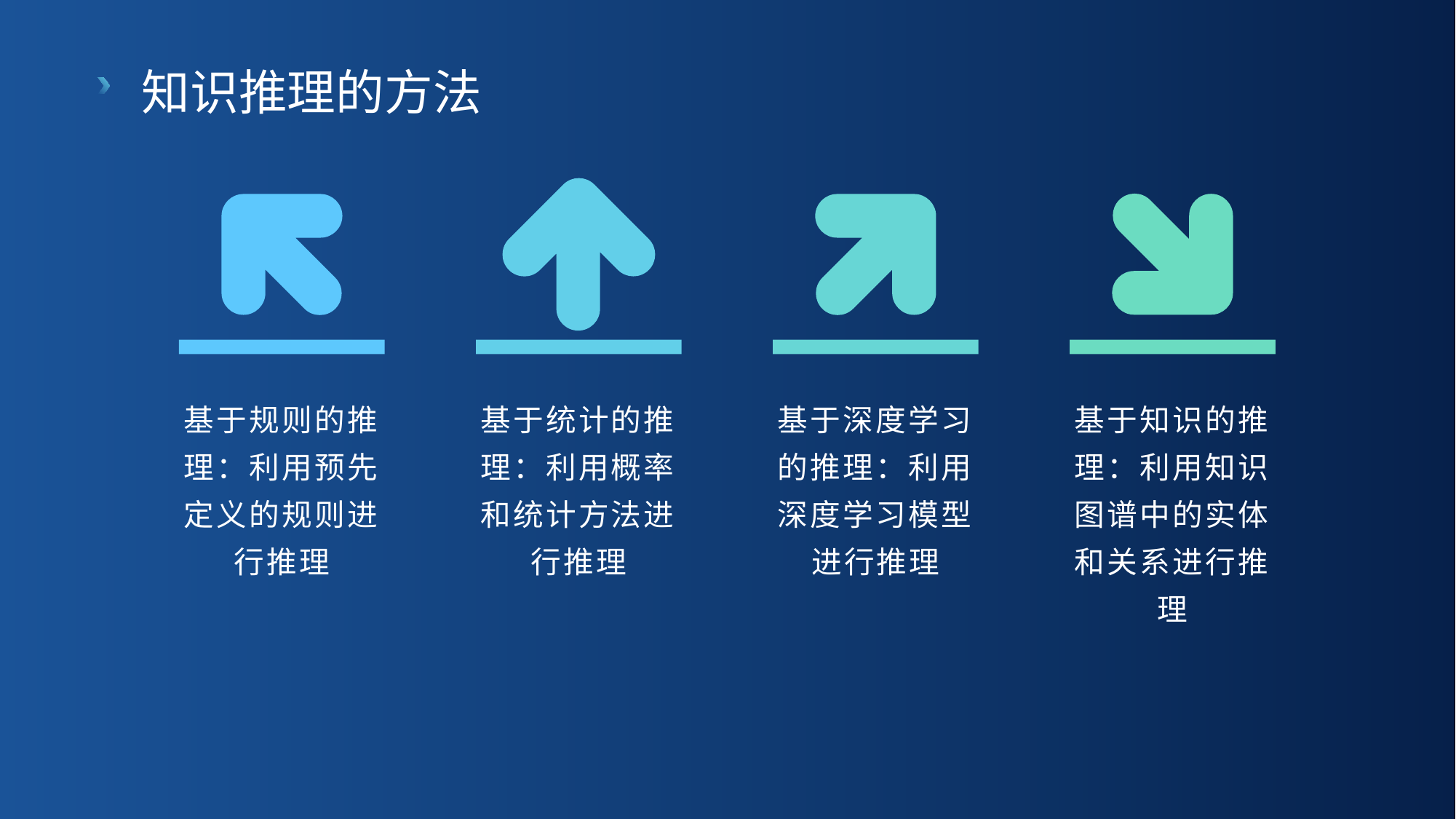

知识推理的方法

基于规则的推理：利用预先定义的规则进行推理
基于统计的推理：利用概率和统计方法进行推理
基于深度学习的推理：利用深度学习模型进行推理
基于知识的推理：利用知识图谱中的实体和关系进行推理